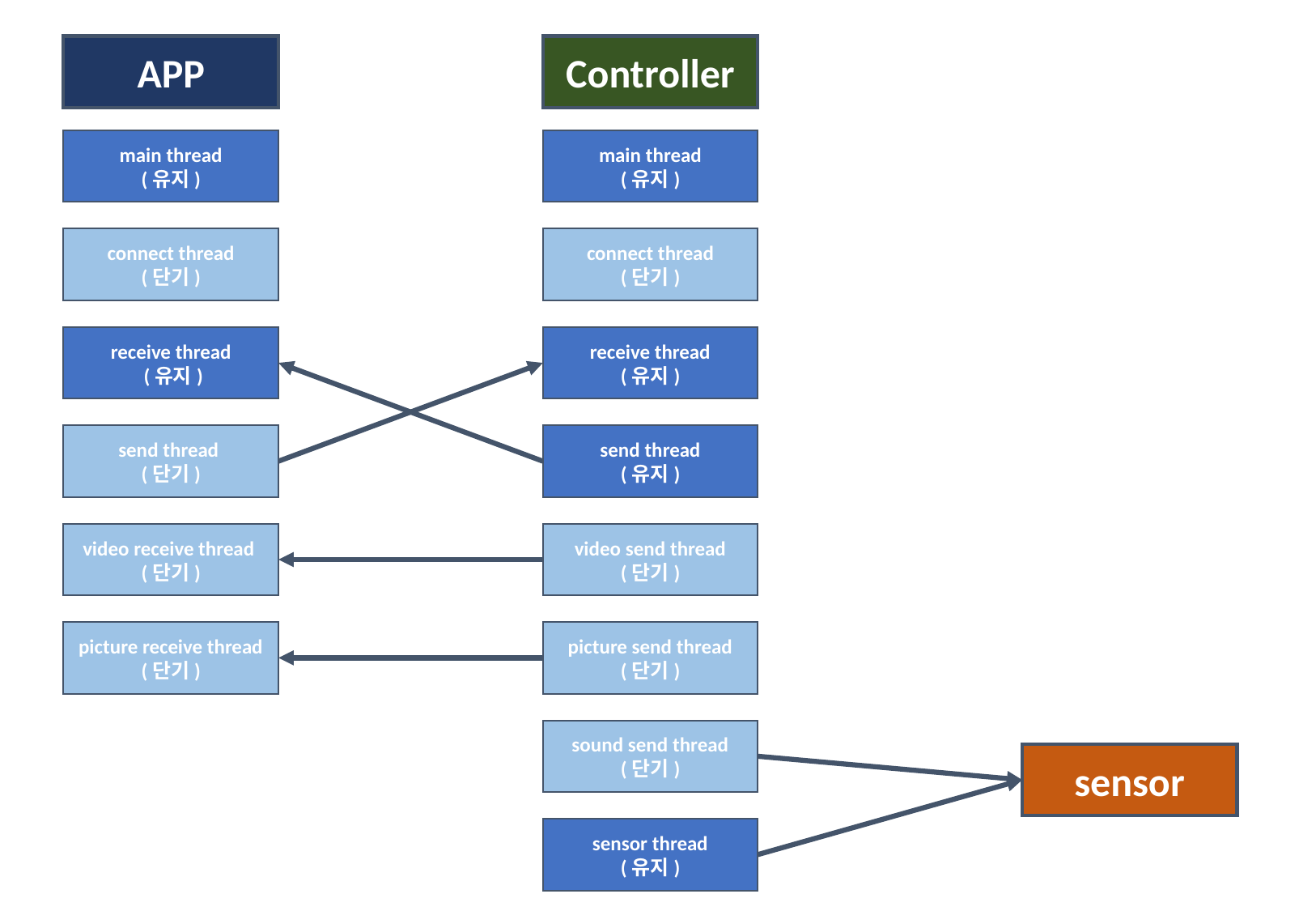

APP
Controller
main thread
(유지)
main thread
(유지)
connect thread
(단기)
connect thread
(단기)
receive thread
 (유지)
receive thread
(유지)
send thread
(단기)
send thread
(유지)
video receive thread
(단기)
video send thread
(단기)
picture receive thread (단기)
picture send thread
(단기)
sound send thread
(단기)
sensor
sensor thread
(유지)